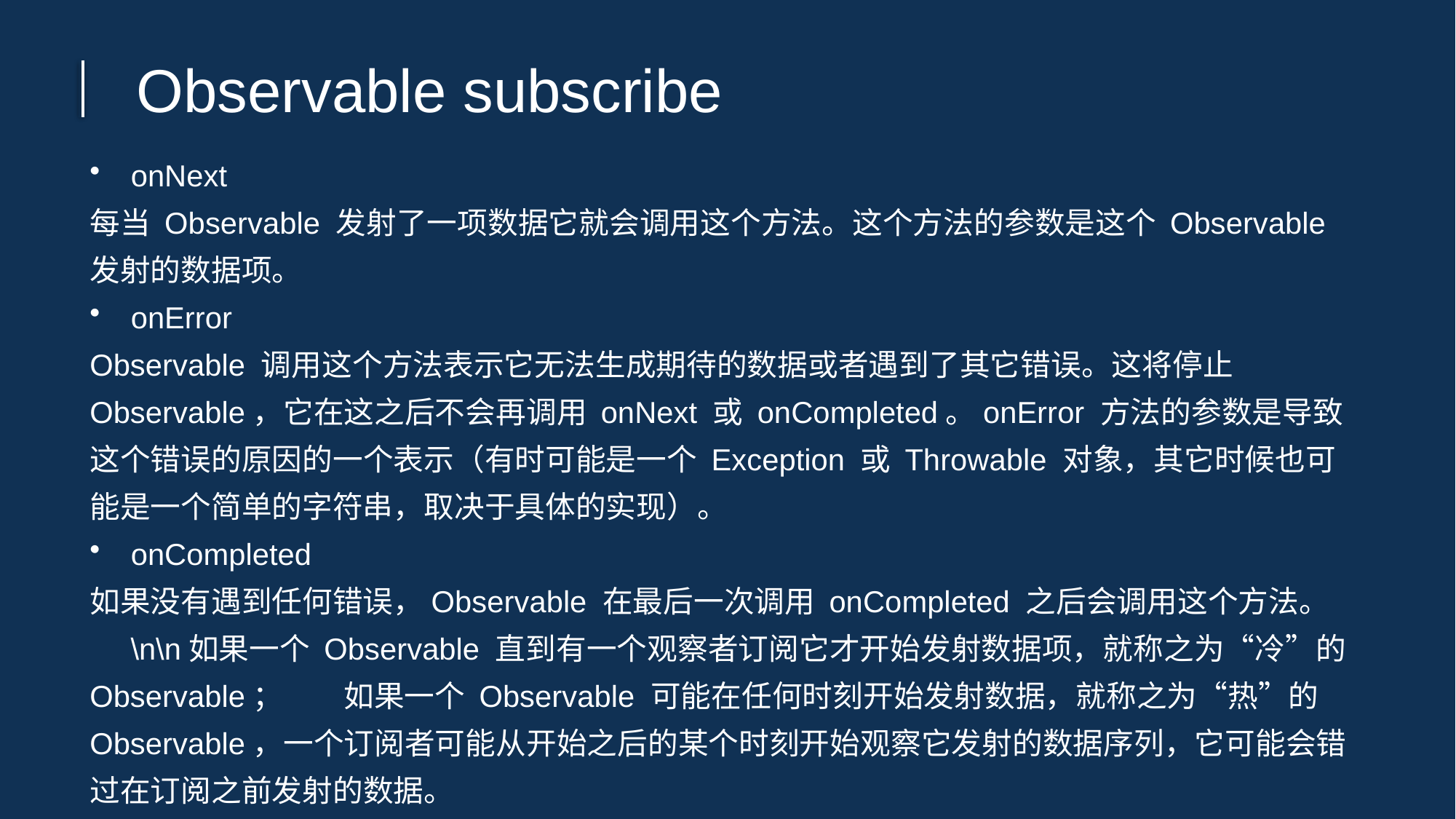

Observable subscribe
onNext
每当 Observable 发射了一项数据它就会调用这个方法。这个方法的参数是这个 Observable 发射的数据项。
onError
Observable 调用这个方法表示它无法生成期待的数据或者遇到了其它错误。这将停止 Observable，它在这之后不会再调用 onNext 或 onCompleted。onError 方法的参数是导致这个错误的原因的一个表示（有时可能是一个 Exception 或 Throwable 对象，其它时候也可能是一个简单的字符串，取决于具体的实现）。
onCompleted
如果没有遇到任何错误，Observable 在最后一次调用 onCompleted 之后会调用这个方法。          \n\n如果一个 Observable 直到有一个观察者订阅它才开始发射数据项，就称之为“冷”的 Observable；         如果一个 Observable 可能在任何时刻开始发射数据，就称之为“热”的 Observable，一个订阅者可能从开始之后的某个时刻开始观察它发射的数据序列，它可能会错过在订阅之前发射的数据。